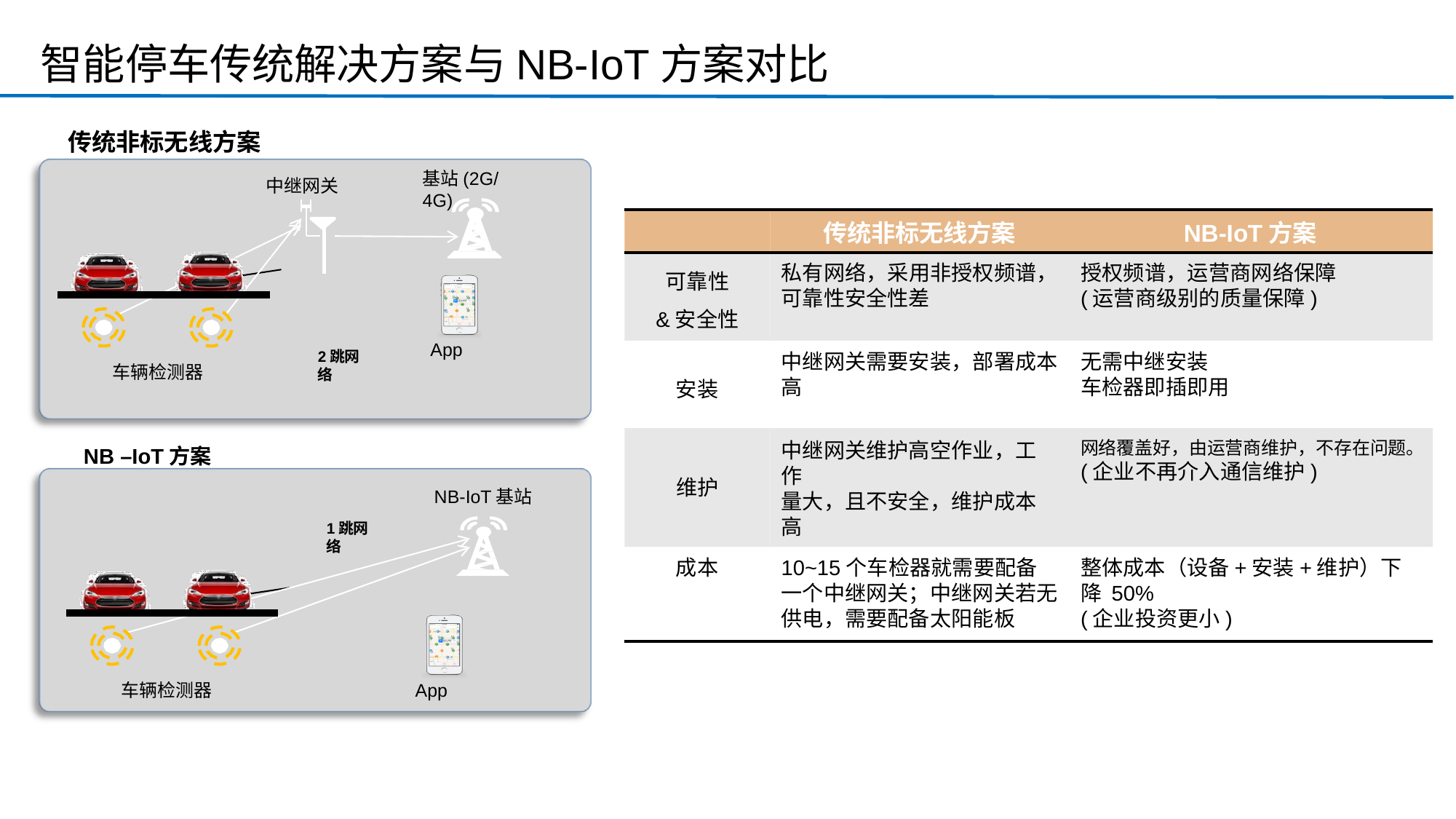

智能停车传统解决方案与NB-IoT方案对比
传统非标无线方案

基站(2G/4G)
中继网关

传统非标无线方案
NB-IoT方案

私有网络，采用非授权频谱，
可靠性安全性差
授权频谱，运营商网络保障
(运营商级别的质量保障)
可靠性
&安全性

App

2跳网络
中继网关需要安装，部署成本 高
无需中继安装 车检器即插即用
车辆检测器
安装

网络覆盖好，由运营商维护，不存在问题。
(企业不再介入通信维护)
中继网关维护高空作业，工作
量大，且不安全，维护成本高
NB –IoT方案

维护
NB-IoT基站

1跳网络

成本
10~15个车检器就需要配备 一个中继网关；中继网关若无 供电，需要配备太阳能板
整体成本（设备+安装+维护）下降 50%
(企业投资更小)

车辆检测器
App